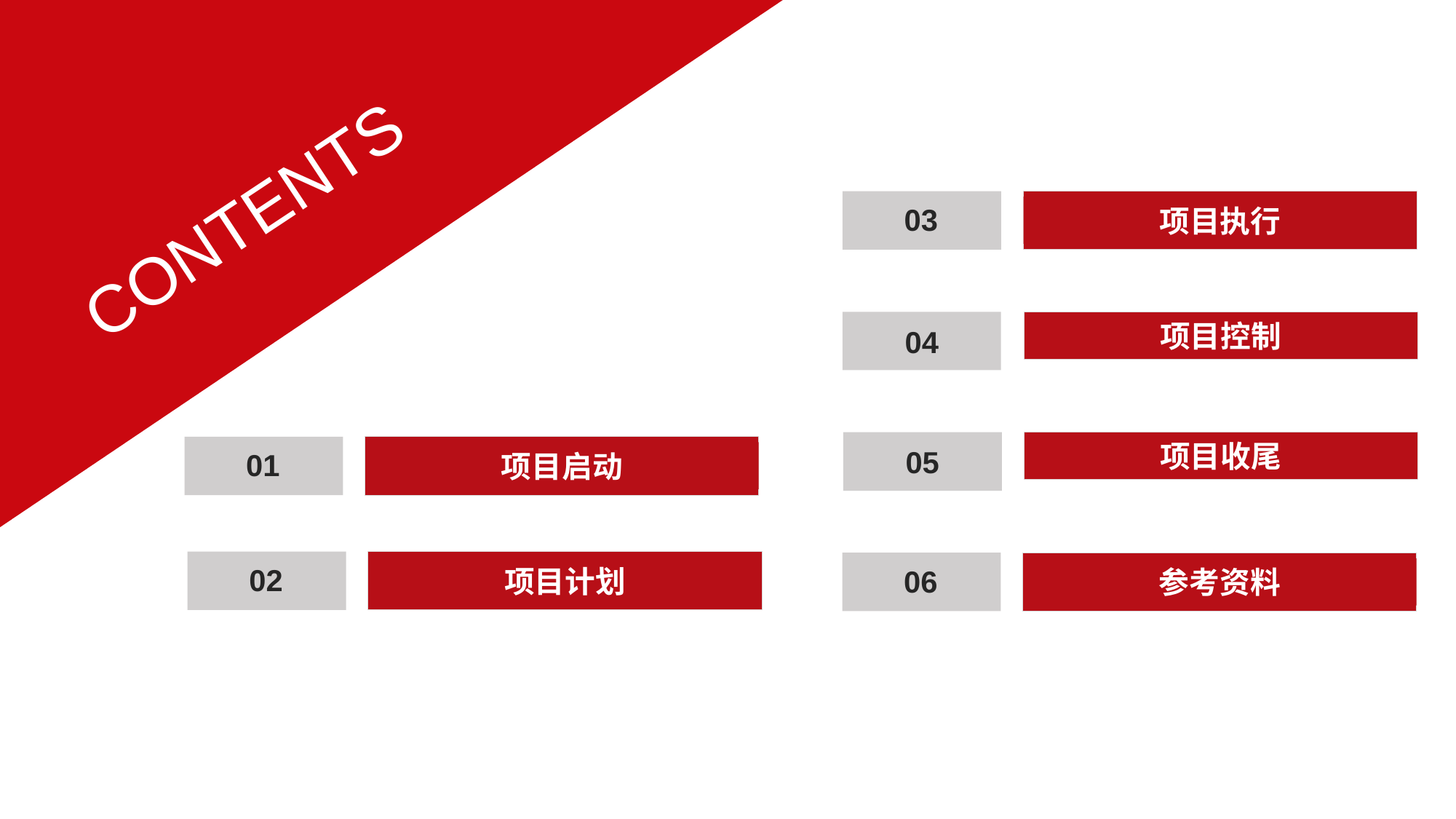

CONTENTS

03

项目执行
04
项目控制
05
项目收尾

01

项目启动

02

项目计划

06

参考资料